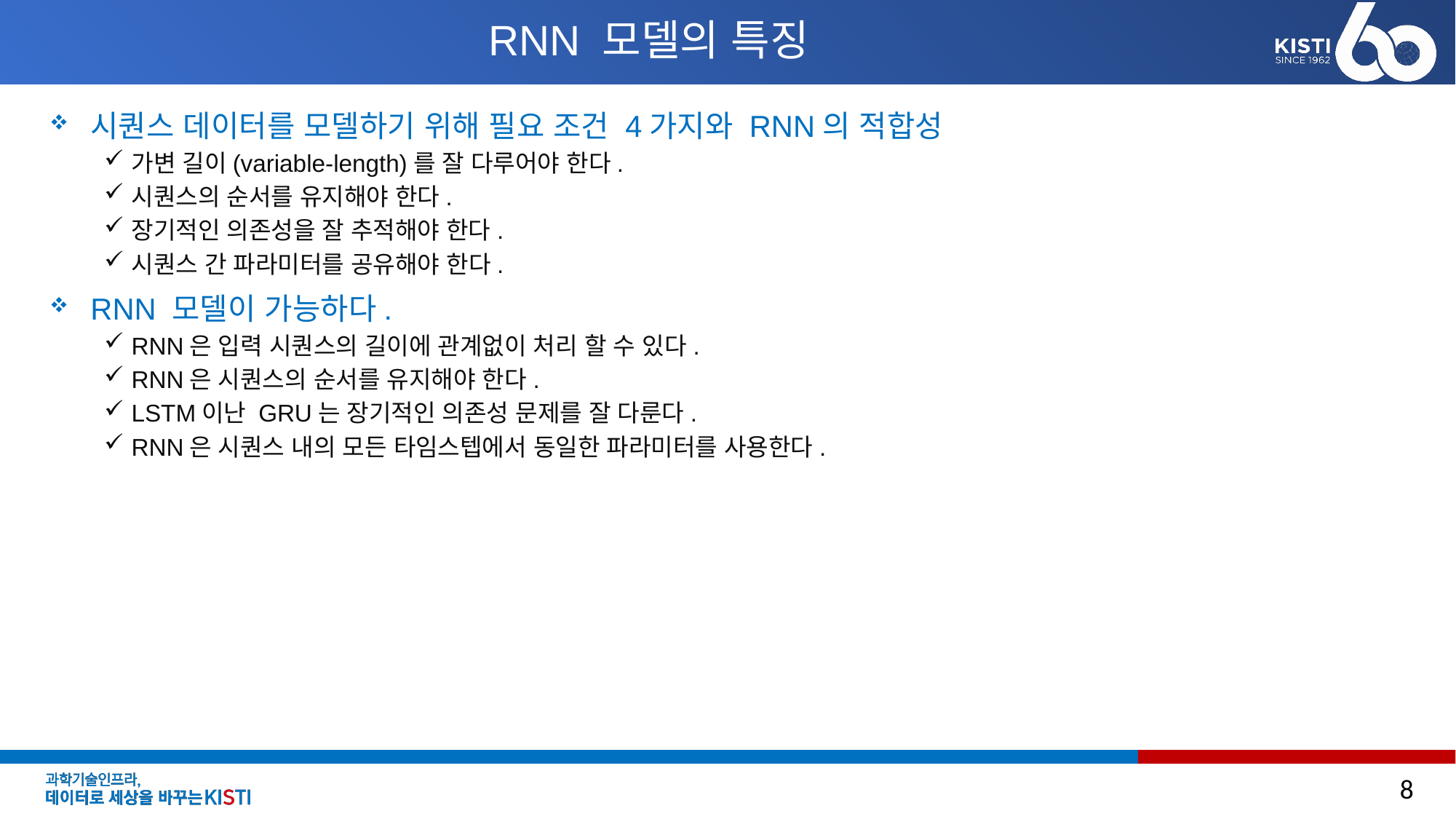

# RNN 모델의 특징
시퀀스 데이터를 모델하기 위해 필요 조건 4가지와 RNN의 적합성
가변 길이(variable-length)를 잘 다루어야 한다.
시퀀스의 순서를 유지해야 한다.
장기적인 의존성을 잘 추적해야 한다.
시퀀스 간 파라미터를 공유해야 한다.
RNN 모델이 가능하다.
RNN은 입력 시퀀스의 길이에 관계없이 처리 할 수 있다.
RNN은 시퀀스의 순서를 유지해야 한다.
LSTM이난 GRU는 장기적인 의존성 문제를 잘 다룬다.
RNN은 시퀀스 내의 모든 타임스텝에서 동일한 파라미터를 사용한다.
8